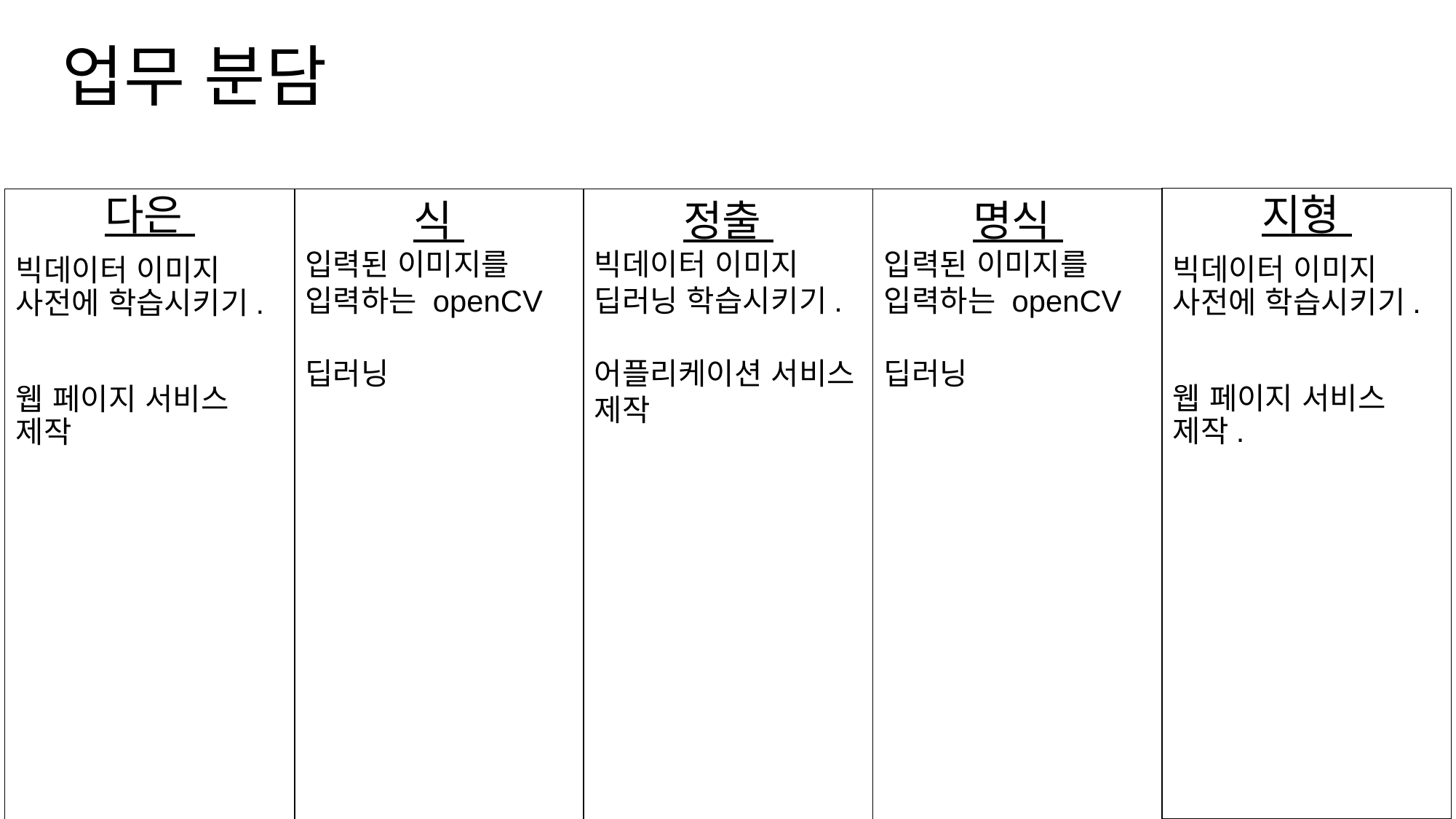

# 업무 분담
지형
빅데이터 이미지 사전에 학습시키기.

웹 페이지 서비스 제작.

다은
빅데이터 이미지 사전에 학습시키기.

웹 페이지 서비스 제작

식
입력된 이미지를 입력하는 openCV

딥러닝
정출
빅데이터 이미지 딥러닝 학습시키기.

어플리케이션 서비스 제작
명식
입력된 이미지를 입력하는 openCV

딥러닝